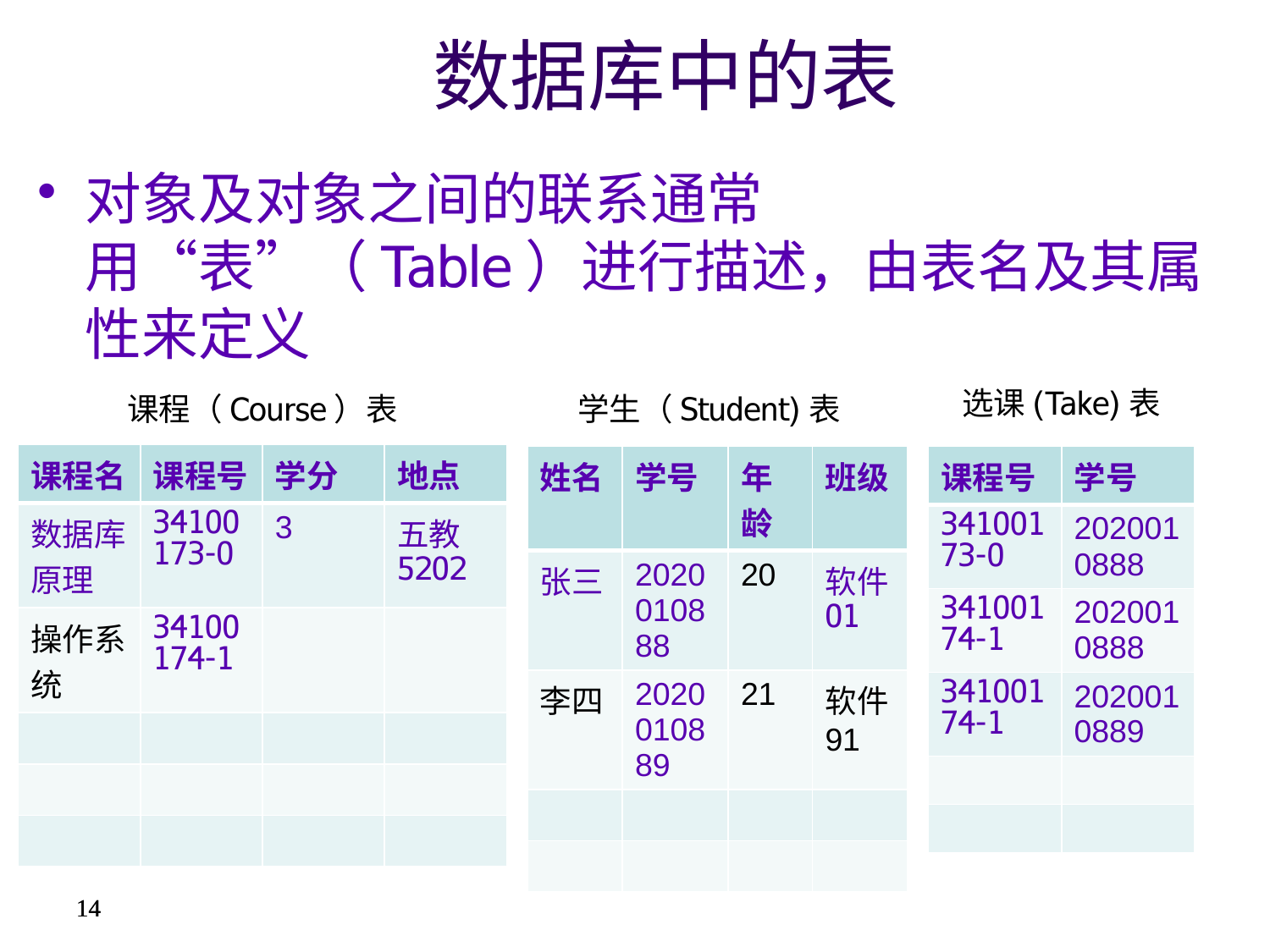

# 数据库中的表
对象及对象之间的联系通常用“表”（Table）进行描述，由表名及其属性来定义

选课(Take)表
学生（Student)表
课程（Course）表
| 课程名 | 课程号 | 学分 | 地点 |
| --- | --- | --- | --- |
| 数据库原理 | 34100173-0 | 3 | 五教5202 |
| 操作系统 | 34100174-1 |  |  |
|  |  |  |  |
|  |  |  |  |
|  |  |  |  |
| 姓名 | 学号 | 年龄 | 班级 |
| --- | --- | --- | --- |
| 张三 | 2020010888 | 20 | 软件01 |
| 李四 | 2020010889 | 21 | 软件91 |
|  |  |  |  |
|  |  |  |  |
| 课程号 | 学号 |
| --- | --- |
| 34100173-0 | 2020010888 |
| 34100174-1 | 2020010888 |
| 34100174-1 | 2020010889 |
|  |  |
|  |  |
14
14